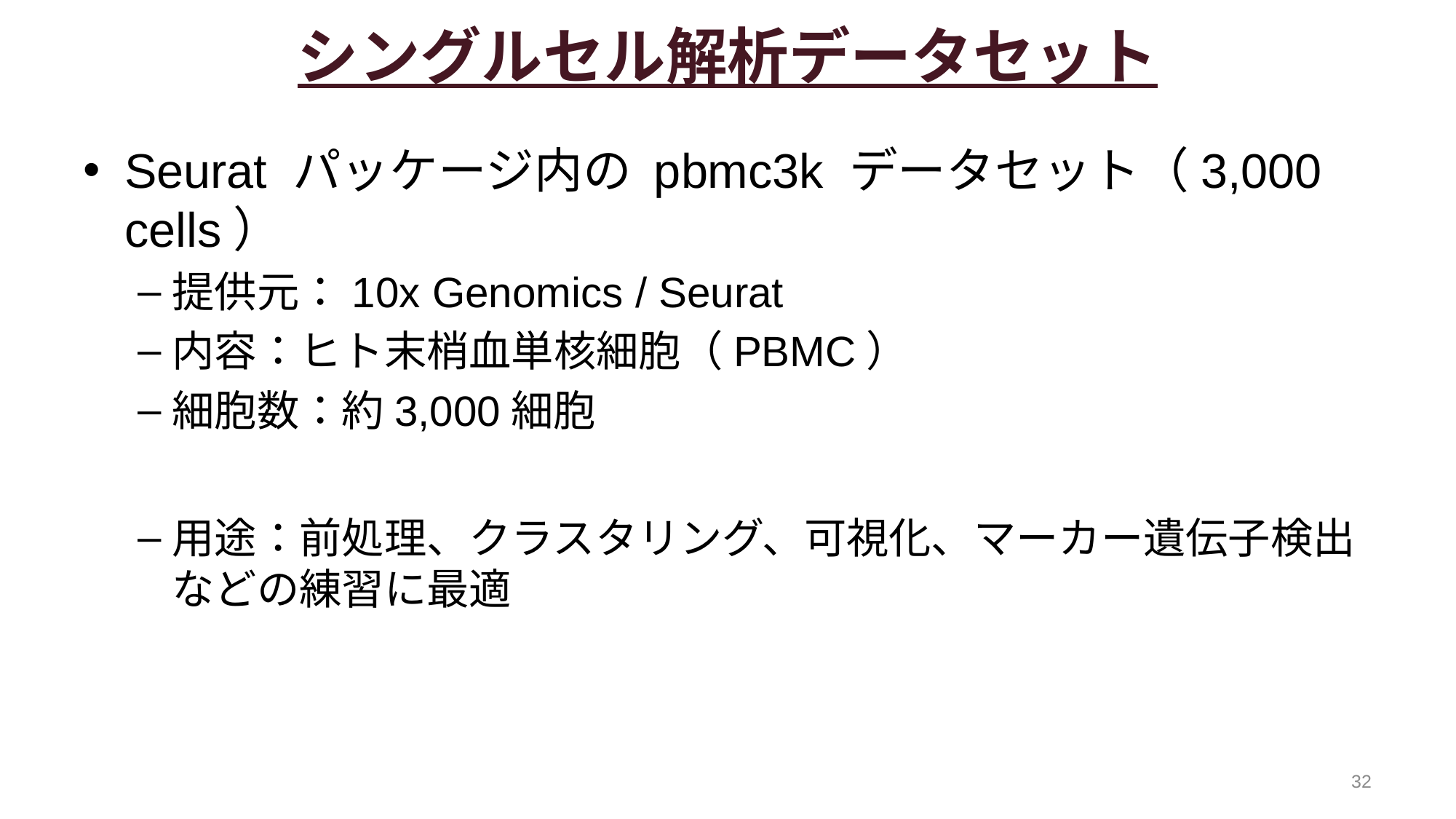

# シングルセル解析データセット
Seurat パッケージ内の pbmc3k データセット（3,000 cells）
提供元：10x Genomics / Seurat
内容：ヒト末梢血単核細胞（PBMC）
細胞数：約3,000細胞

用途：前処理、クラスタリング、可視化、マーカー遺伝子検出などの練習に最適

32